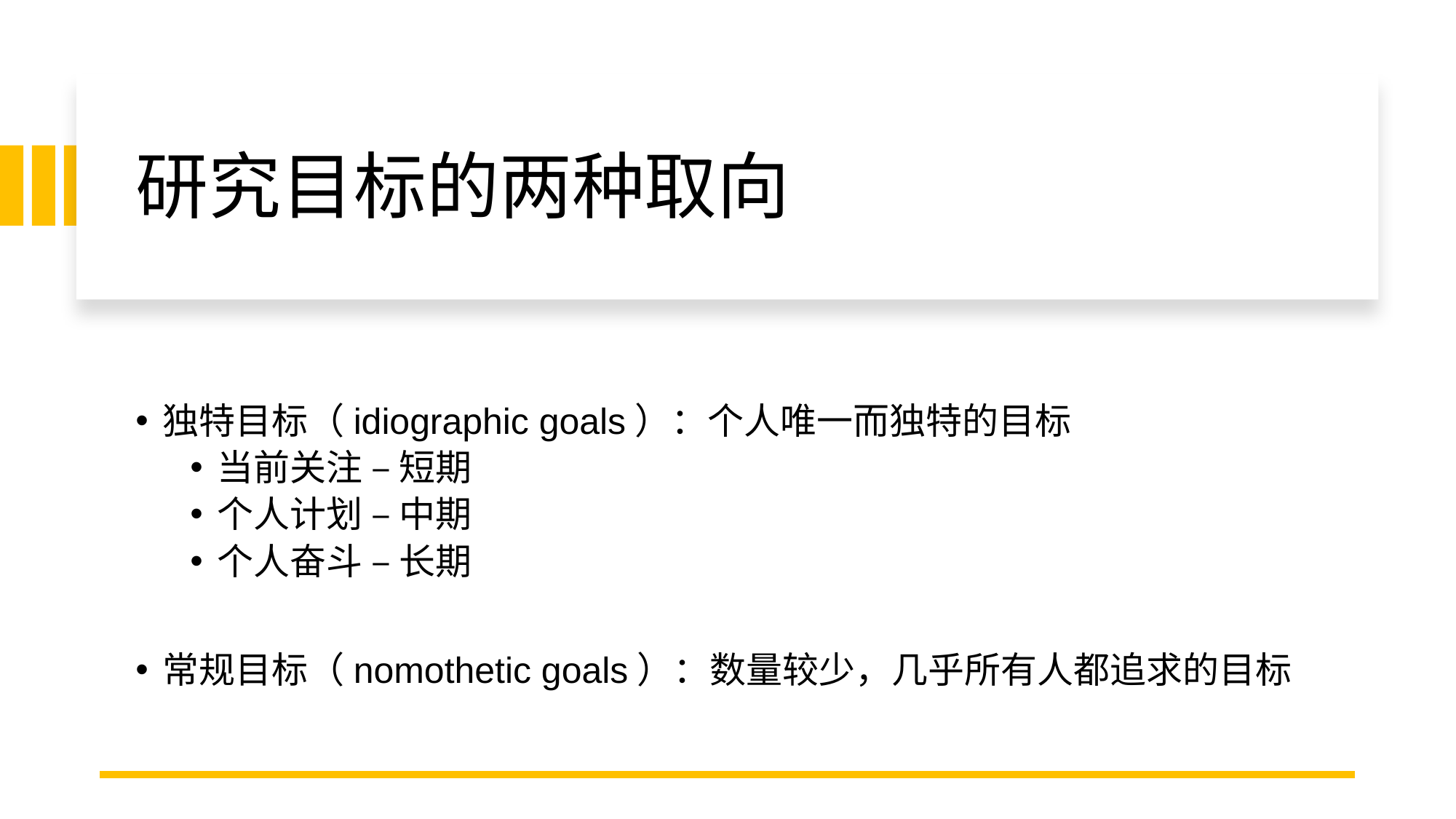

# 研究目标的两种取向

独特目标（idiographic goals）：个人唯一而独特的目标
当前关注 – 短期
个人计划 – 中期
个人奋斗 – 长期

常规目标（nomothetic goals）：数量较少，几乎所有人都追求的目标